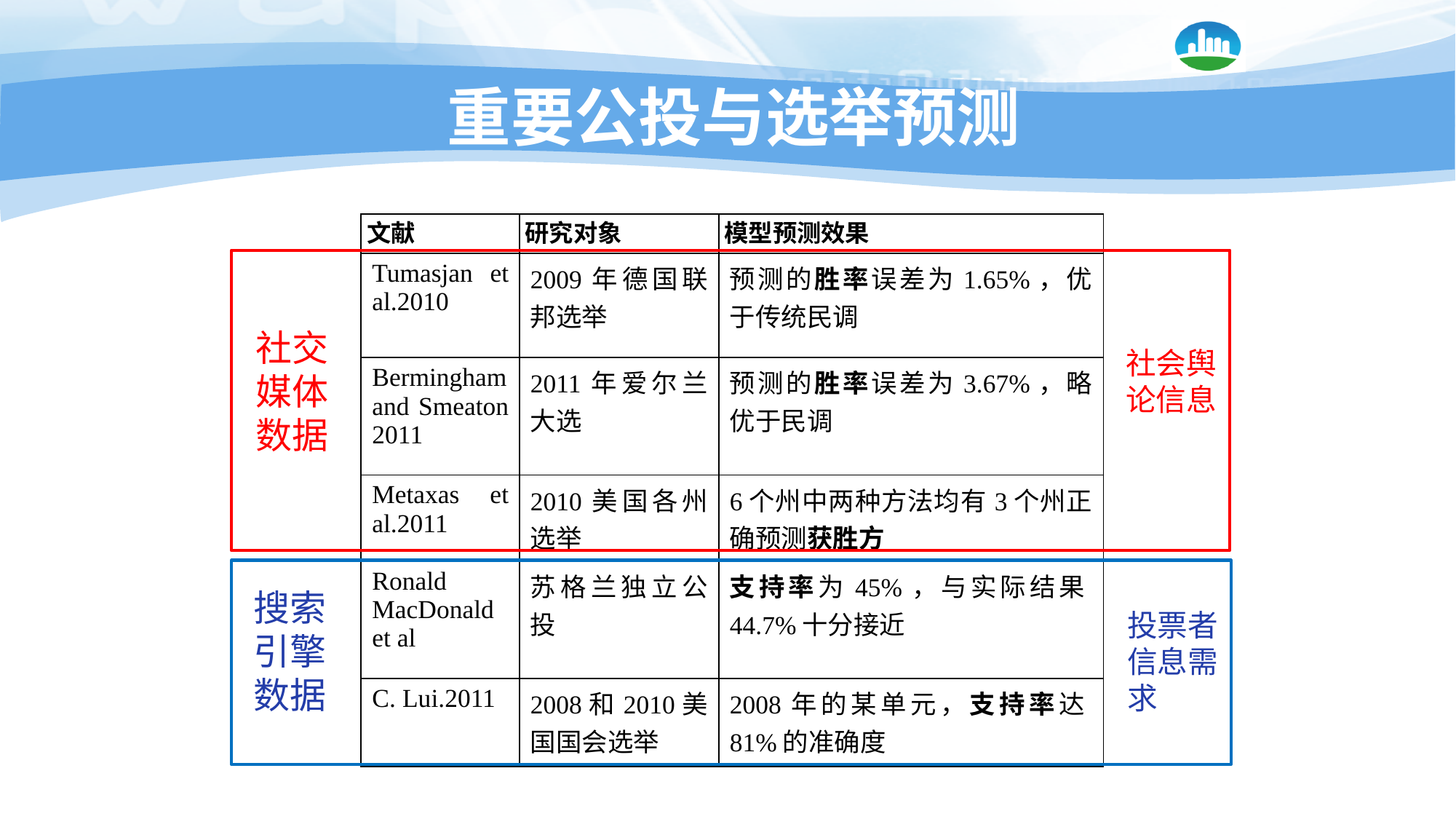

# 重要公投与选举预测
| 文献 | 研究对象 | 模型预测效果 |
| --- | --- | --- |
| Tumasjan et al.2010 | 2009年德国联邦选举 | 预测的胜率误差为1.65%，优于传统民调 |
| Bermingham and Smeaton 2011 | 2011年爱尔兰大选 | 预测的胜率误差为3.67%，略优于民调 |
| Metaxas et al.2011 | 2010美国各州选举 | 6个州中两种方法均有3个州正确预测获胜方 |
| Ronald MacDonald et al | 苏格兰独立公投 | 支持率为45%，与实际结果44.7%十分接近 |
| C. Lui.2011 | 2008和2010美国国会选举 | 2008年的某单元，支持率达81%的准确度 |

社交媒体数据
社会舆论信息

搜索引擎数据
投票者信息需求
72